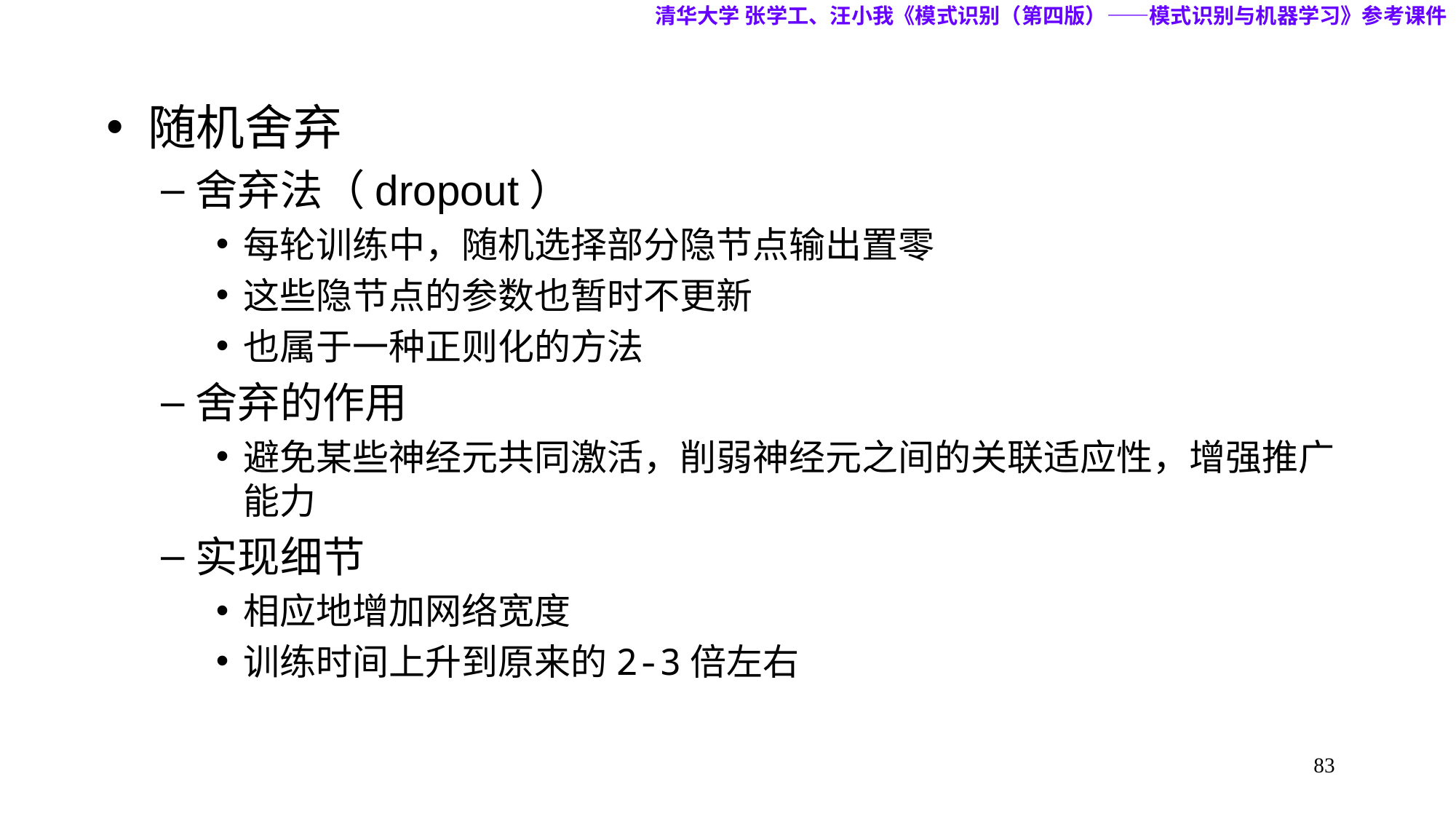

清华大学 张学工、汪小我《模式识别（第四版）——模式识别与机器学习》参考课件
随机舍弃
舍弃法（dropout）
每轮训练中，随机选择部分隐节点输出置零
这些隐节点的参数也暂时不更新
也属于一种正则化的方法
舍弃的作用
避免某些神经元共同激活，削弱神经元之间的关联适应性，增强推广能力
实现细节
相应地增加网络宽度
训练时间上升到原来的2-3倍左右
83